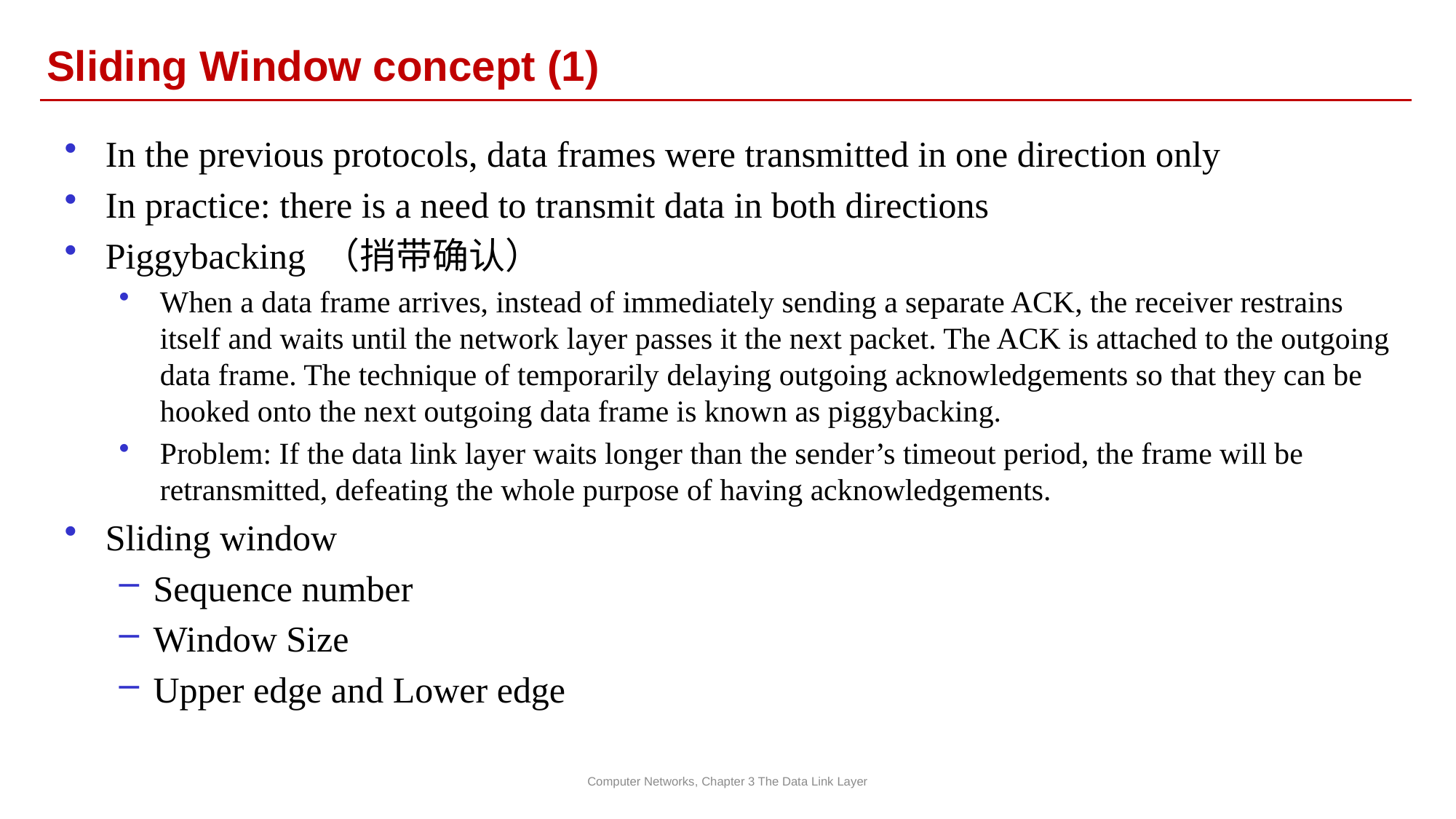

Sliding Window concept (1)
In the previous protocols, data frames were transmitted in one direction only
In practice: there is a need to transmit data in both directions
Piggybacking （捎带确认）
When a data frame arrives, instead of immediately sending a separate ACK, the receiver restrains itself and waits until the network layer passes it the next packet. The ACK is attached to the outgoing data frame. The technique of temporarily delaying outgoing acknowledgements so that they can be hooked onto the next outgoing data frame is known as piggybacking.
Problem: If the data link layer waits longer than the sender’s timeout period, the frame will be retransmitted, defeating the whole purpose of having acknowledgements.
Sliding window
Sequence number
Window Size
Upper edge and Lower edge
Computer Networks, Chapter 3 The Data Link Layer